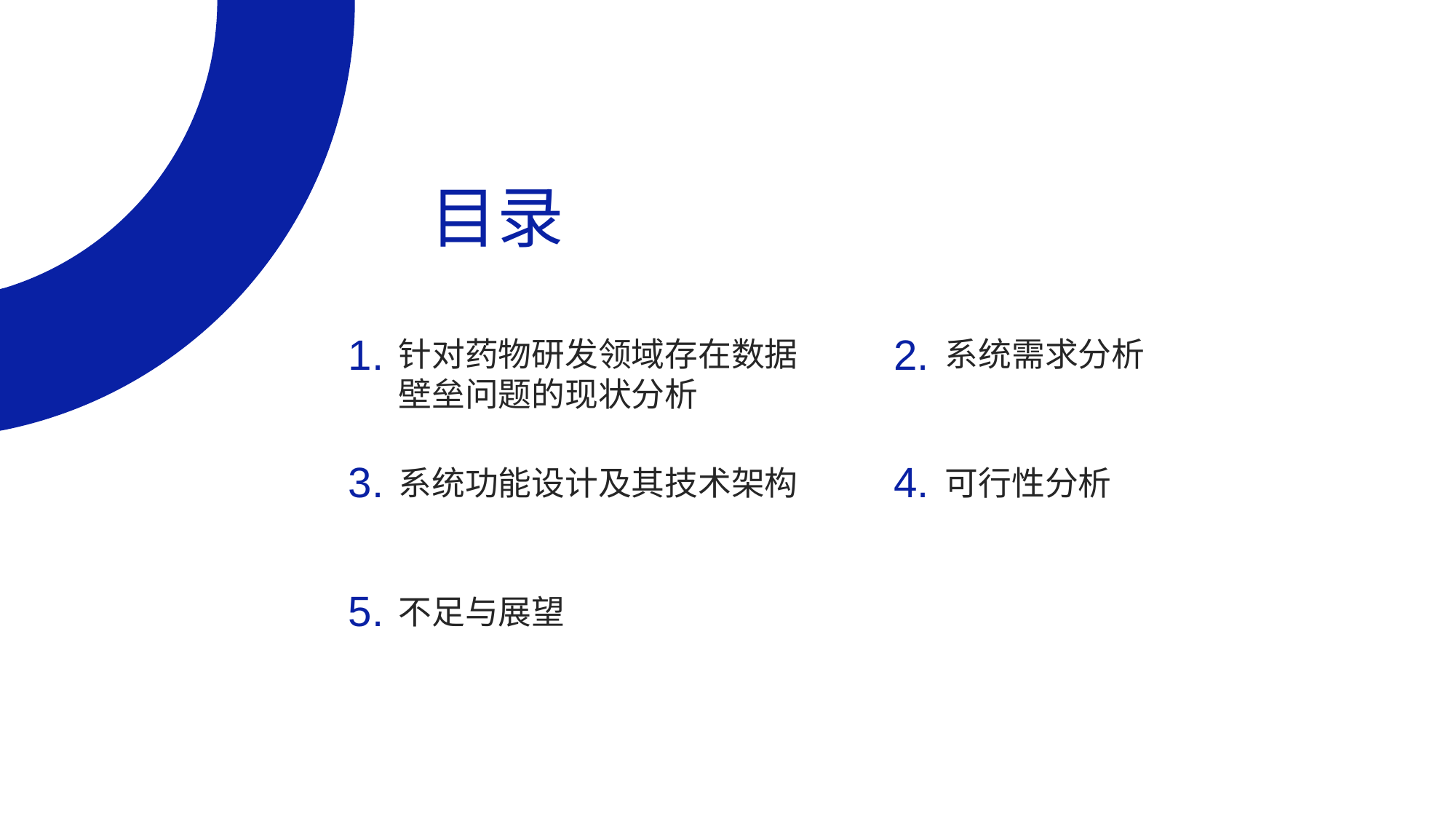

目录
1.
2.
针对药物研发领域存在数据壁垒问题的现状分析
系统需求分析
3.
4.
系统功能设计及其技术架构
可行性分析
5.
不足与展望